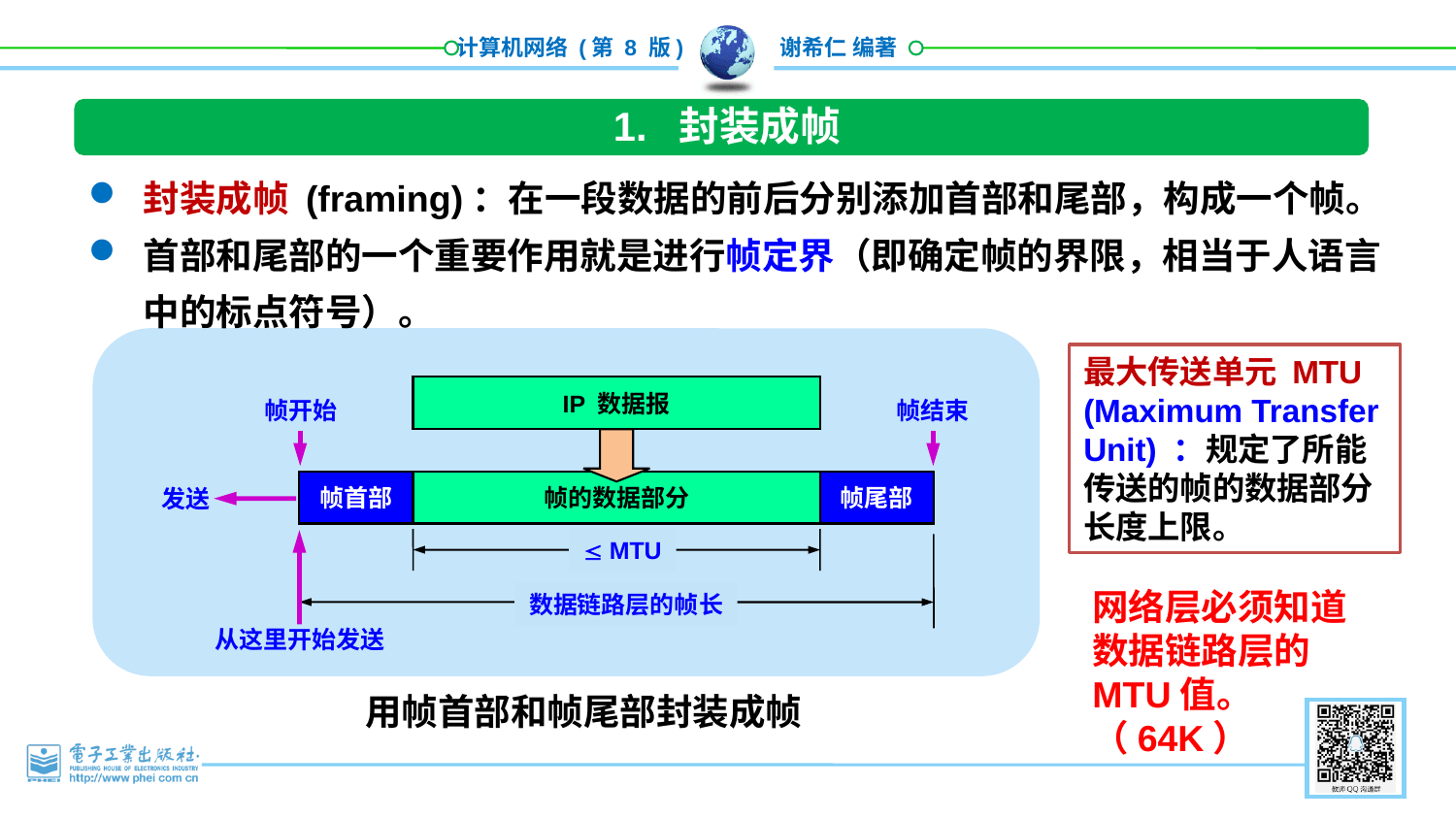

1.  封装成帧

封装成帧 (framing)：在一段数据的前后分别添加首部和尾部，构成一个帧。
首部和尾部的一个重要作用就是进行帧定界（即确定帧的界限，相当于人语言中的标点符号）。

最大传送单元 MTU (Maximum Transfer Unit) ：规定了所能传送的帧的数据部分长度上限。
IP 数据报
帧开始
帧结束

帧首部
帧的数据部分
帧尾部
发送
≤ MTU

数据链路层的帧长

从这里开始发送
网络层必须知道数据链路层的MTU值。（64K）
用帧首部和帧尾部封装成帧